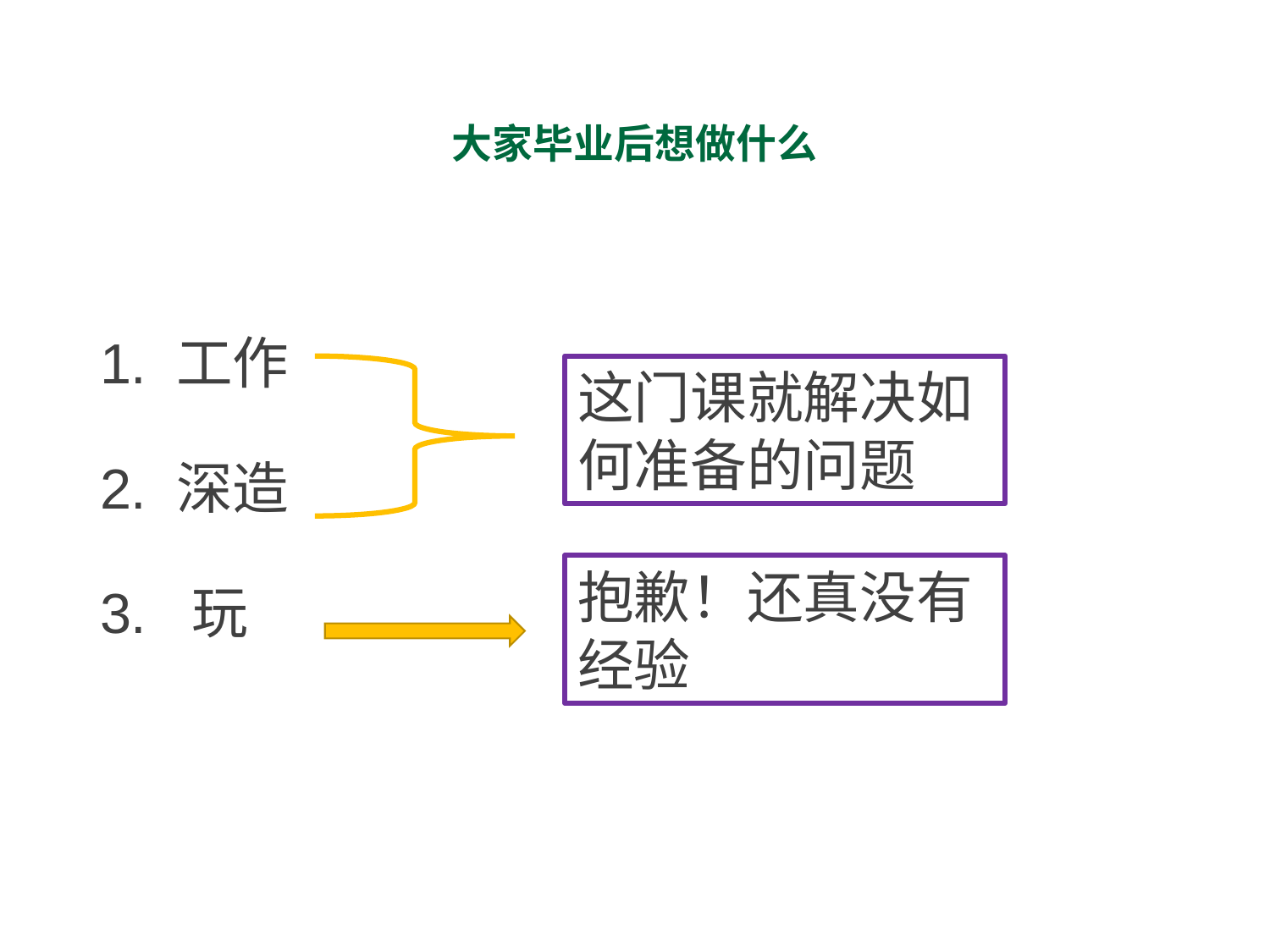

# 大家毕业后想做什么
1. 工作
2. 深造
3.  玩

这门课就解决如何准备的问题
抱歉！还真没有经验